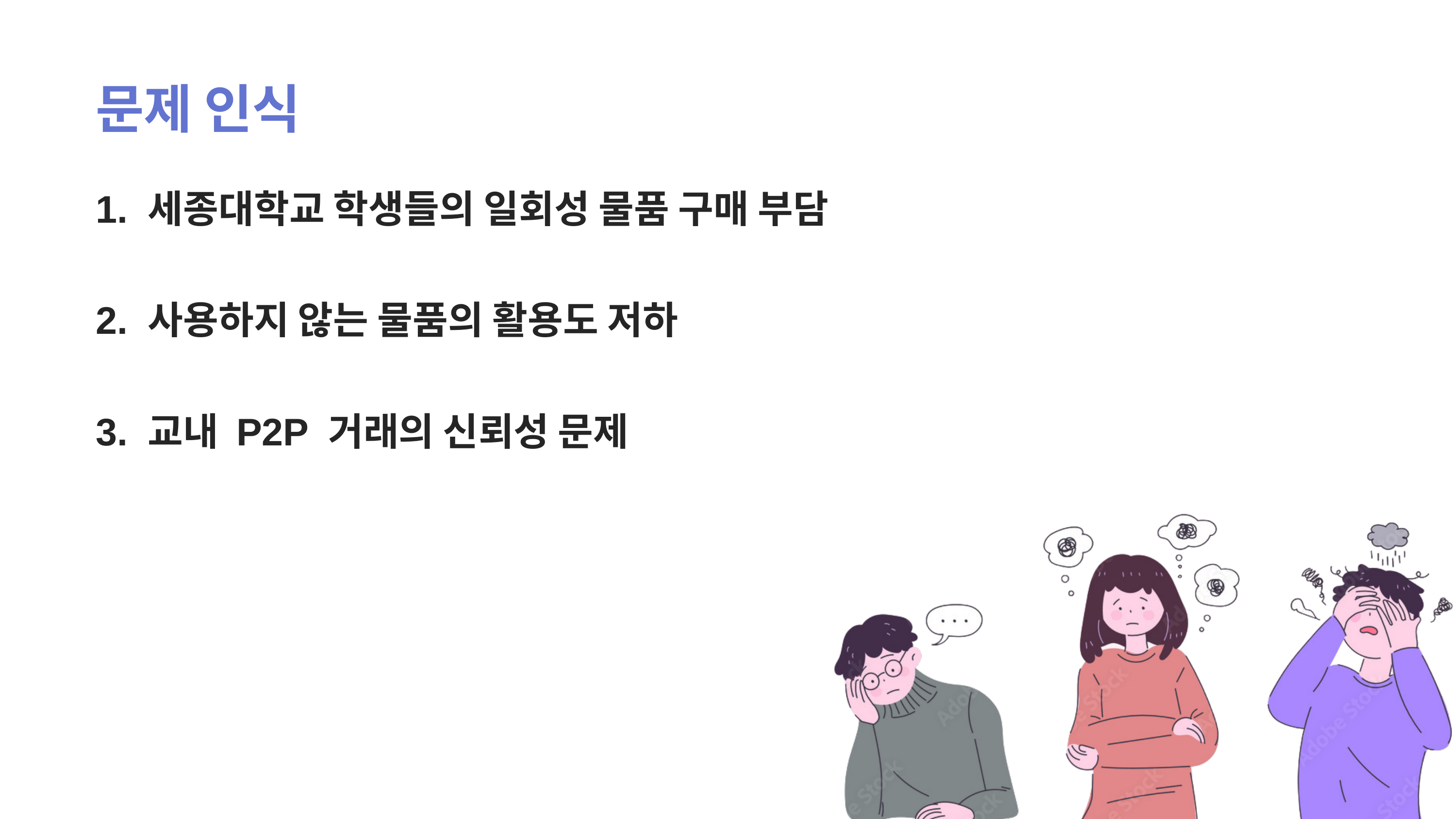

문제 인식
1. 세종대학교 학생들의 일회성 물품 구매 부담
2. 사용하지 않는 물품의 활용도 저하
3. 교내 P2P 거래의 신뢰성 문제